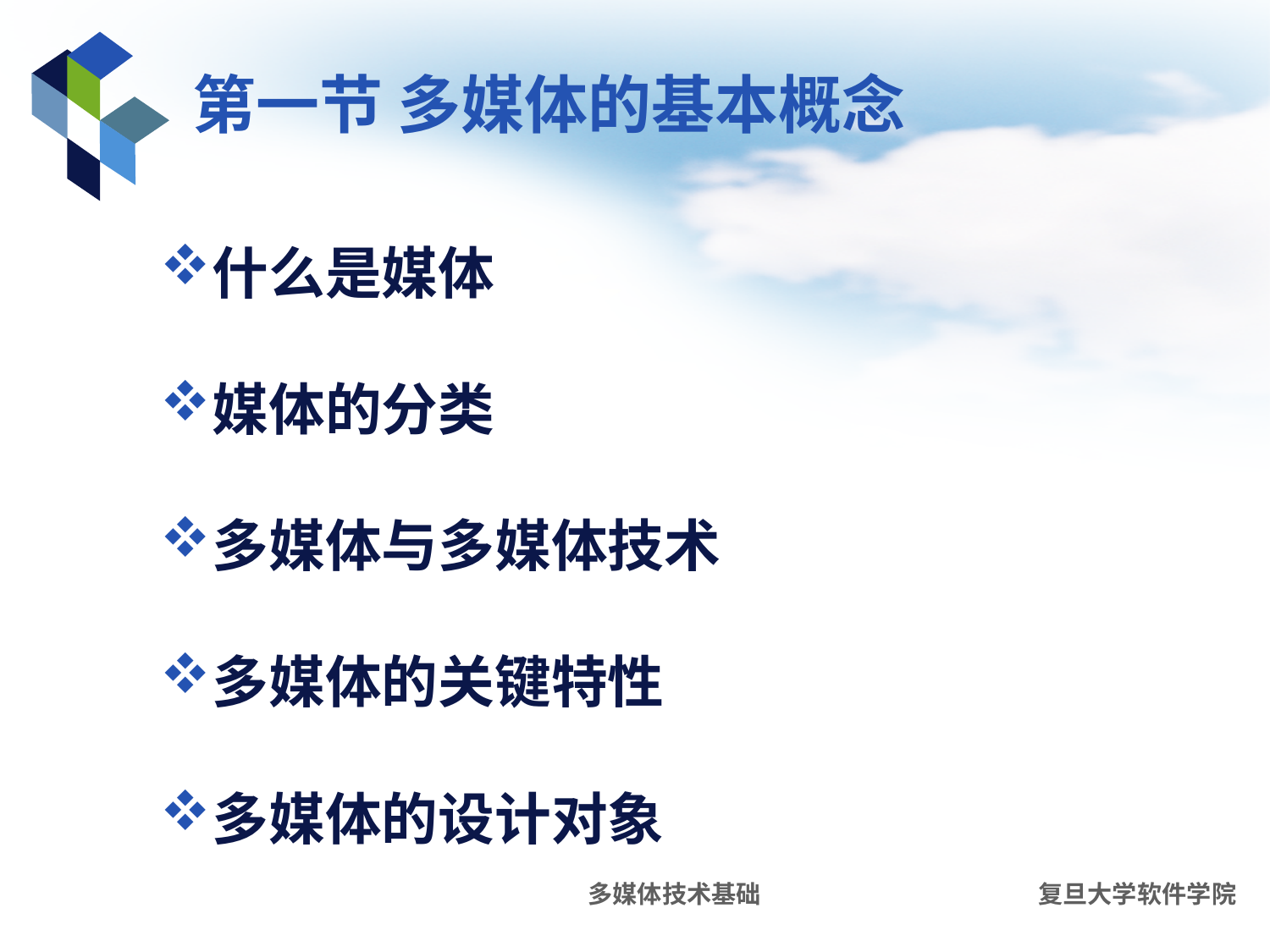

# 第一节 多媒体的基本概念
什么是媒体
媒体的分类
多媒体与多媒体技术
多媒体的关键特性
多媒体的设计对象
多媒体技术基础